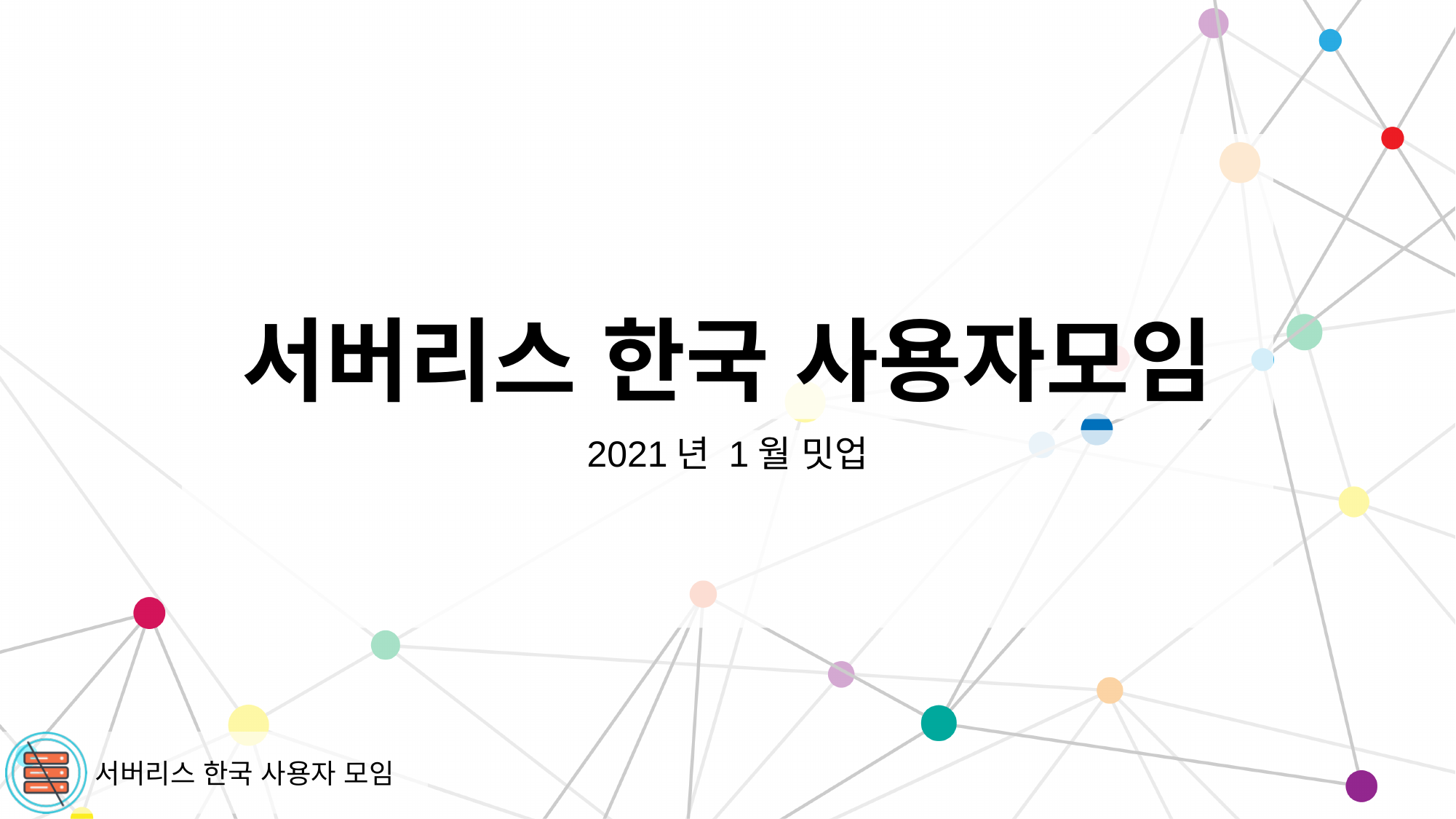

# 서버리스 한국 사용자모임
2021년 1월 밋업